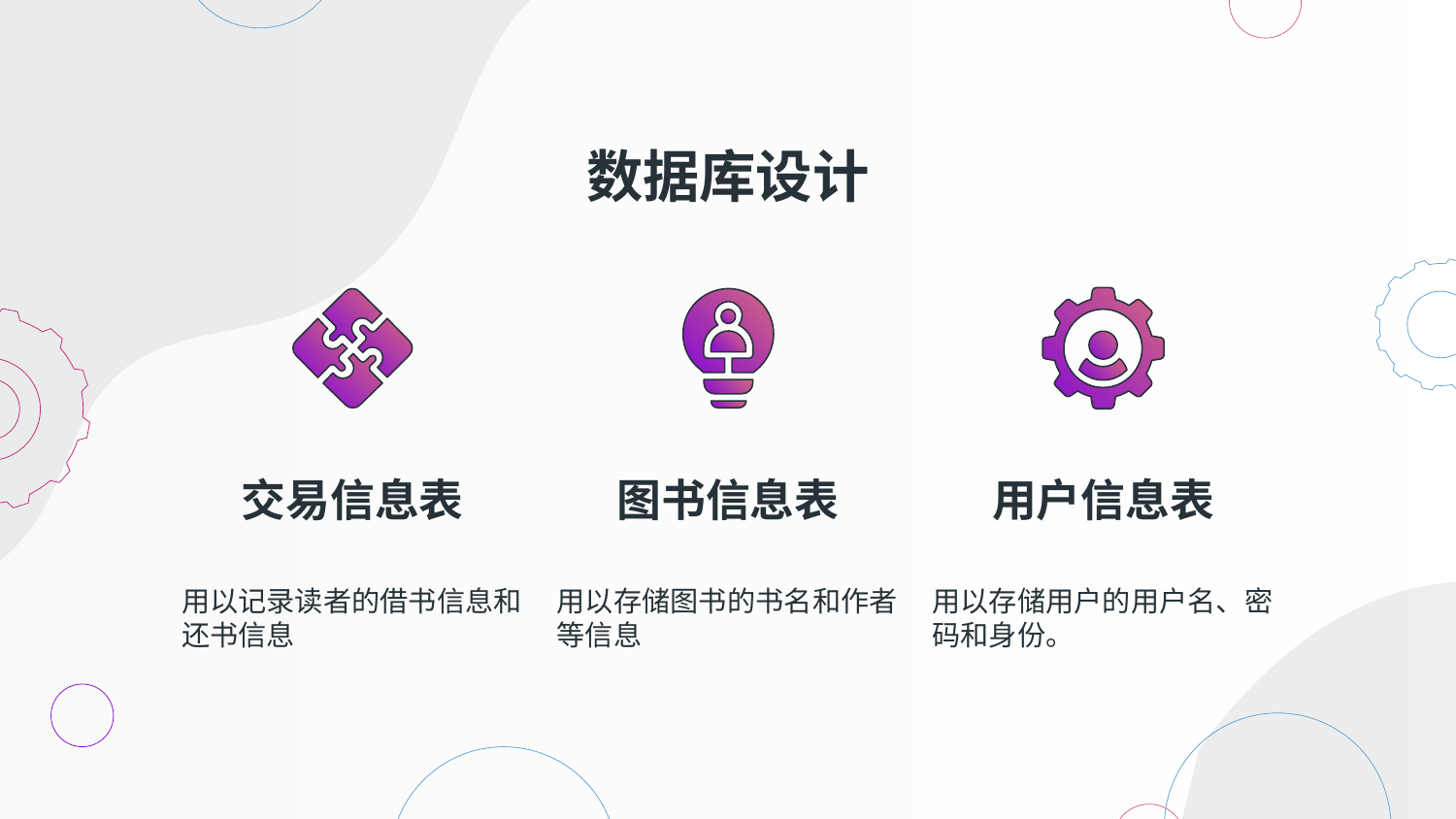

# 数据库设计

交易信息表
图书信息表
用户信息表
用以记录读者的借书信息和还书信息
用以存储用户的用户名、密码和身份。
用以存储图书的书名和作者等信息